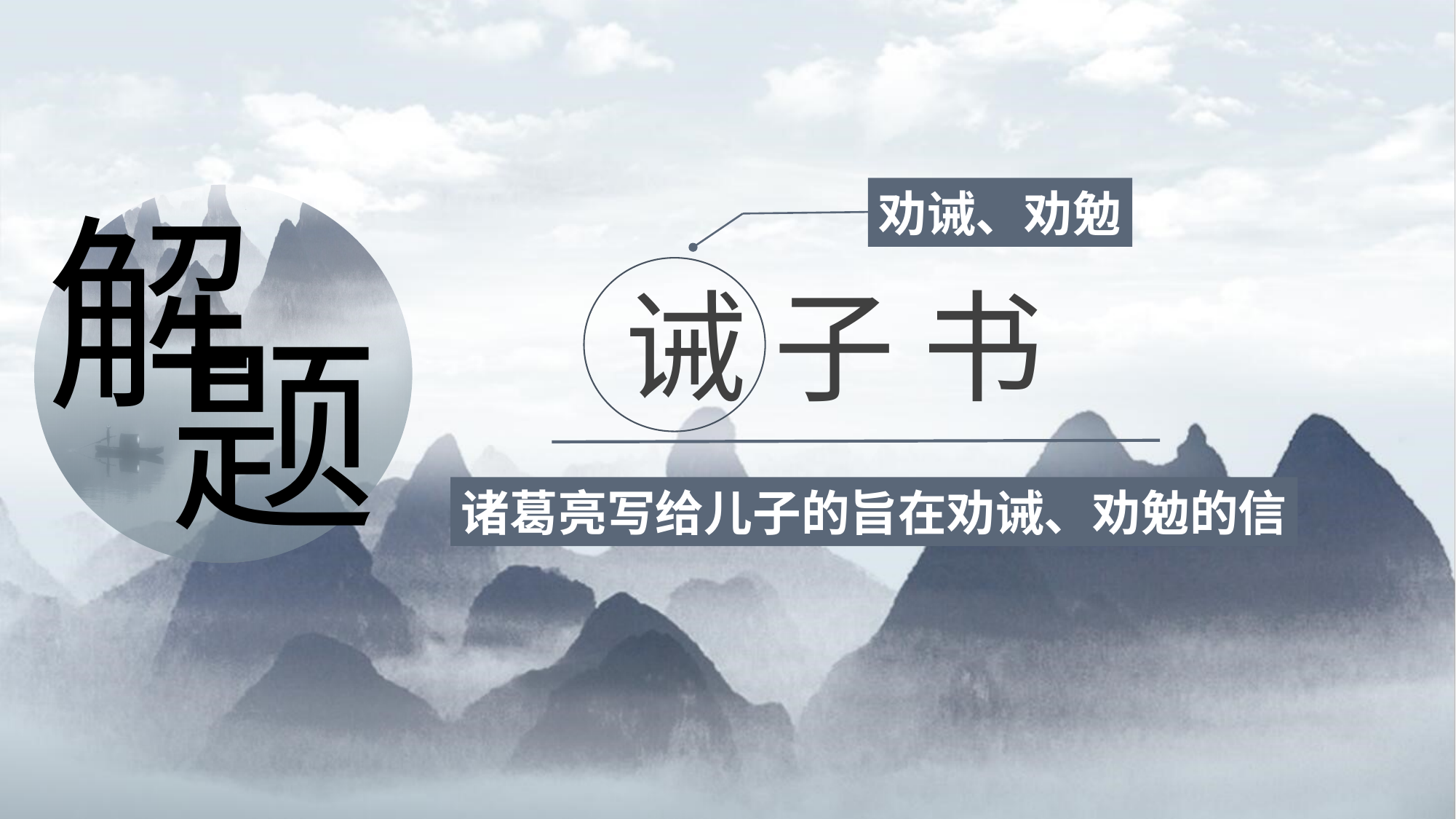

解
劝诫、劝勉

诫 子 书
题
诸葛亮写给儿子的旨在劝诫、劝勉的信